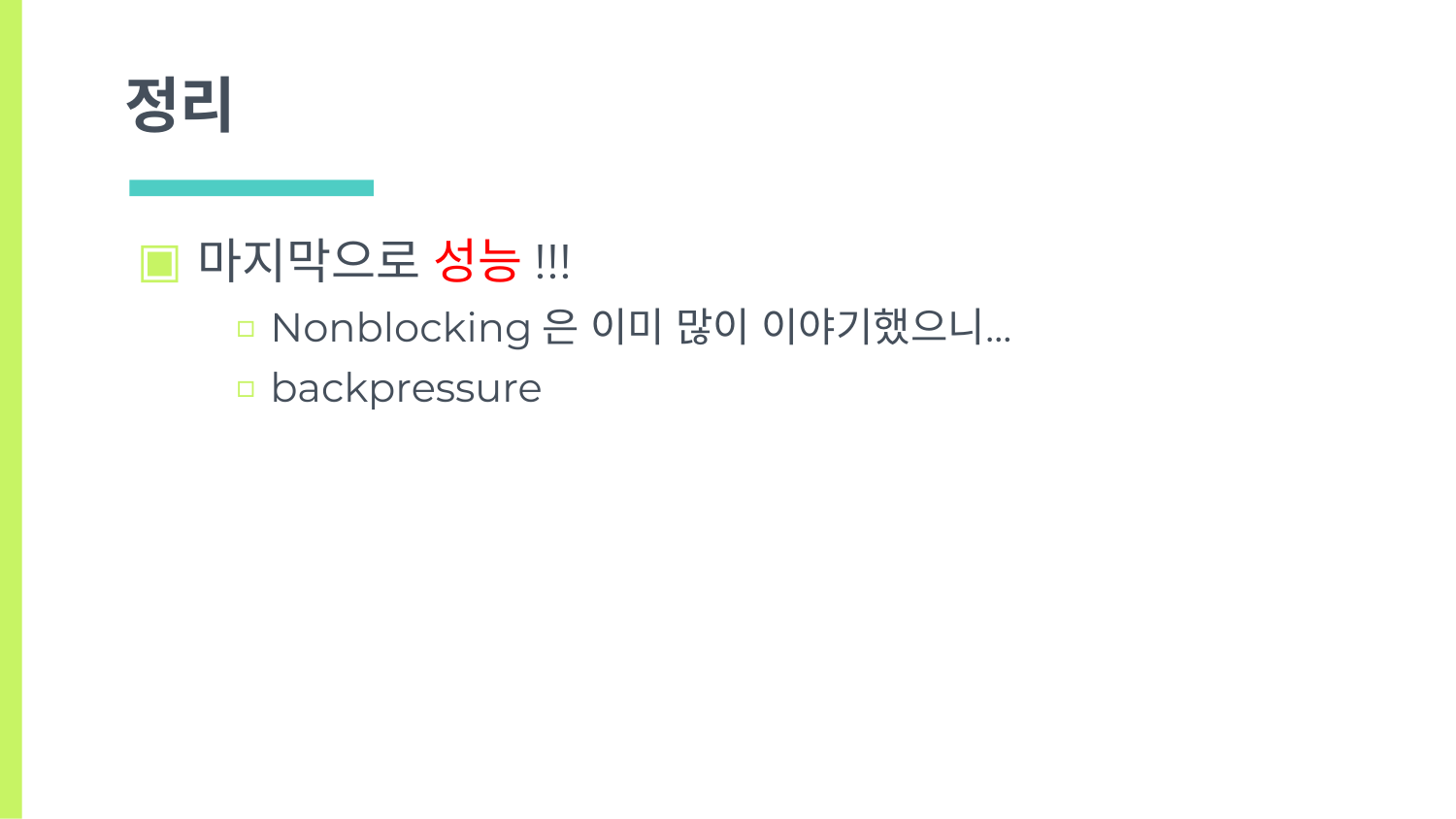

# 정리
마지막으로 성능!!!
Nonblocking은 이미 많이 이야기했으니…
backpressure